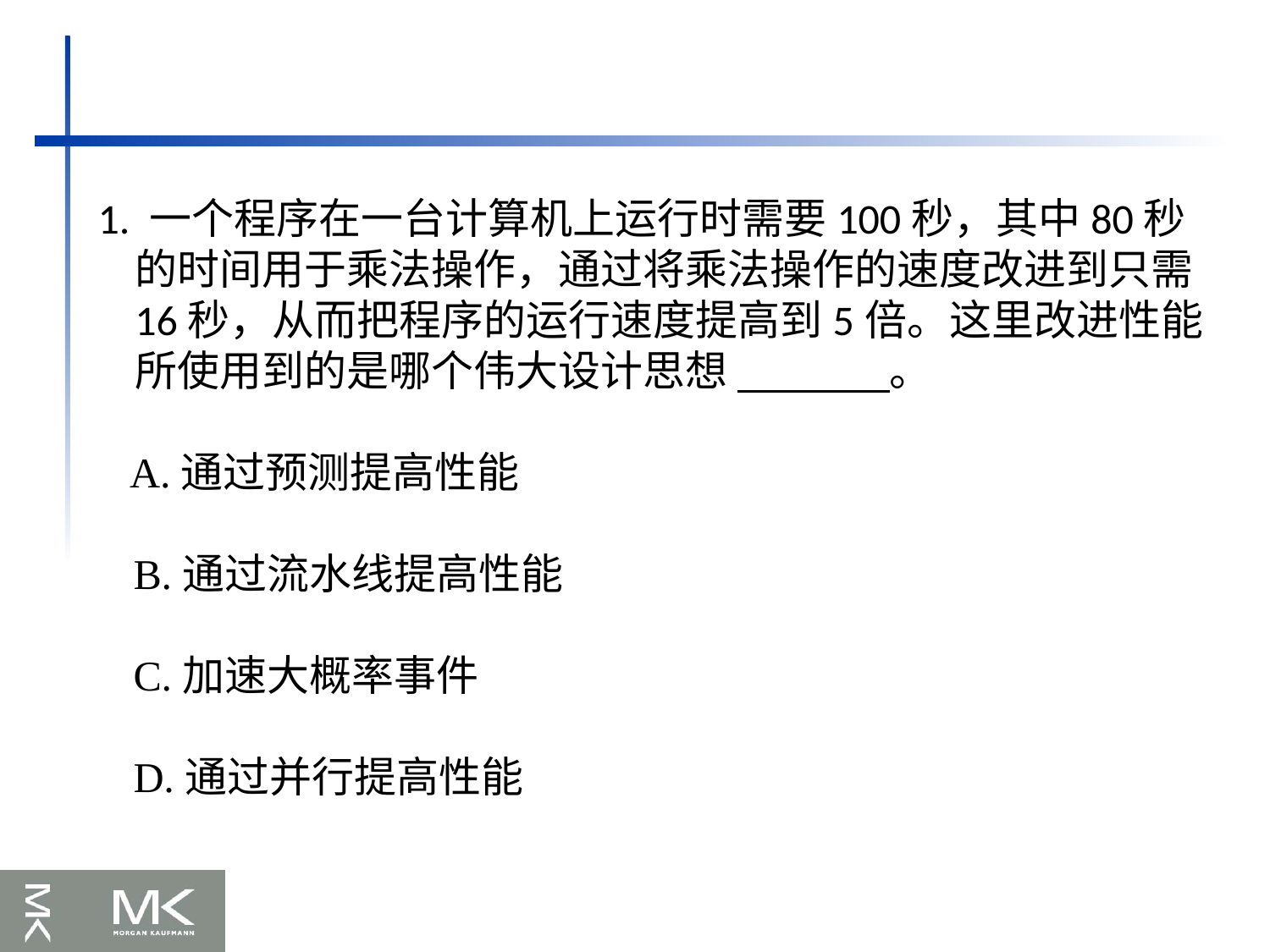

1. 一个程序在一台计算机上运行时需要100秒，其中80秒的时间用于乘法操作，通过将乘法操作的速度改进到只需16秒，从而把程序的运行速度提高到5倍。这里改进性能所使用到的是哪个伟大设计思想                 。

   A.通过预测提高性能

   B.通过流水线提高性能

   C.加速大概率事件

   D.通过并行提高性能